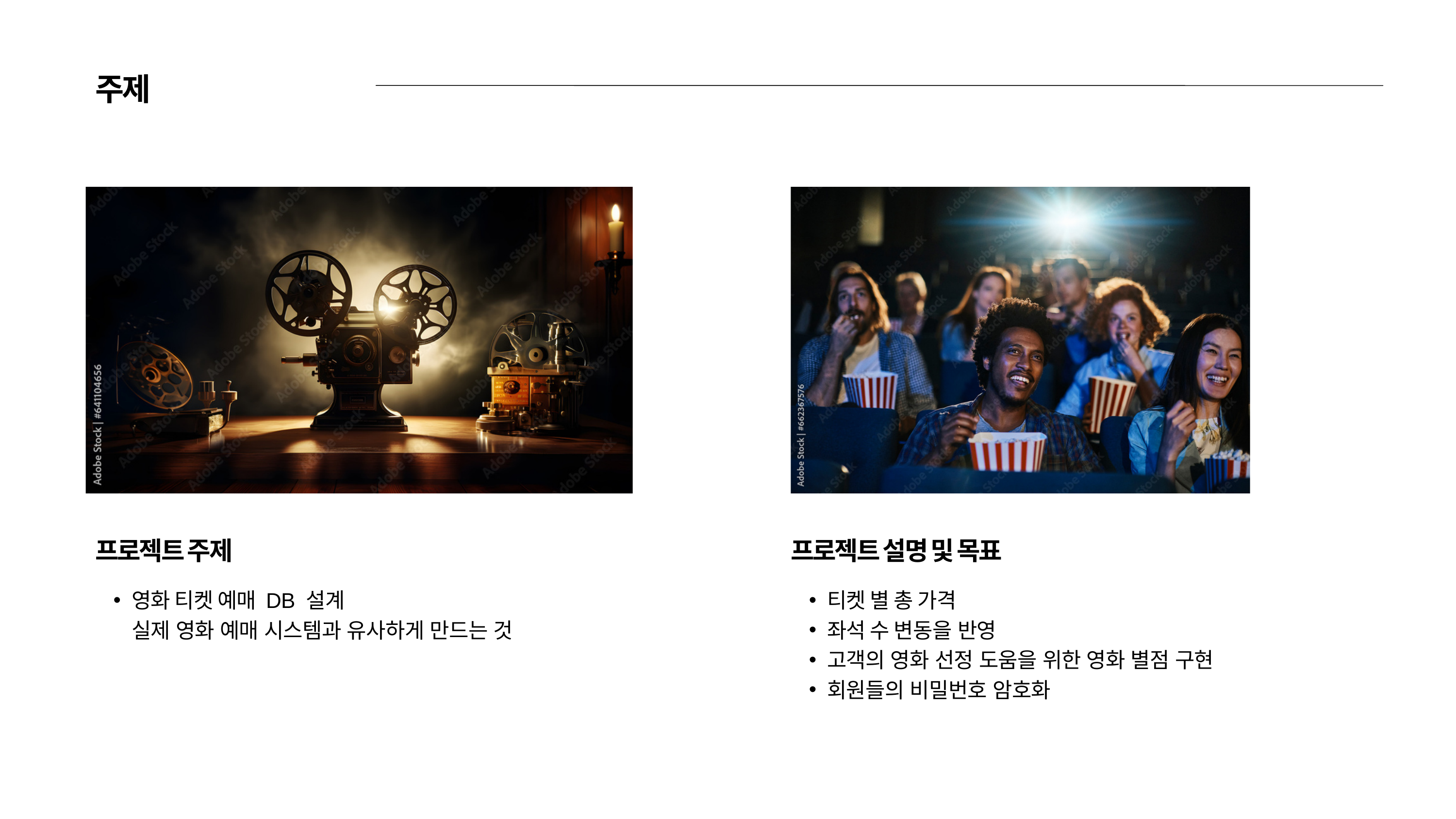

주제

프로젝트 주제
프로젝트 설명 및 목표
영화 티켓 예매 DB 설계
실제 영화 예매 시스템과 유사하게 만드는 것
티켓 별 총 가격
좌석 수 변동을 반영
고객의 영화 선정 도움을 위한 영화 별점 구현
회원들의 비밀번호 암호화